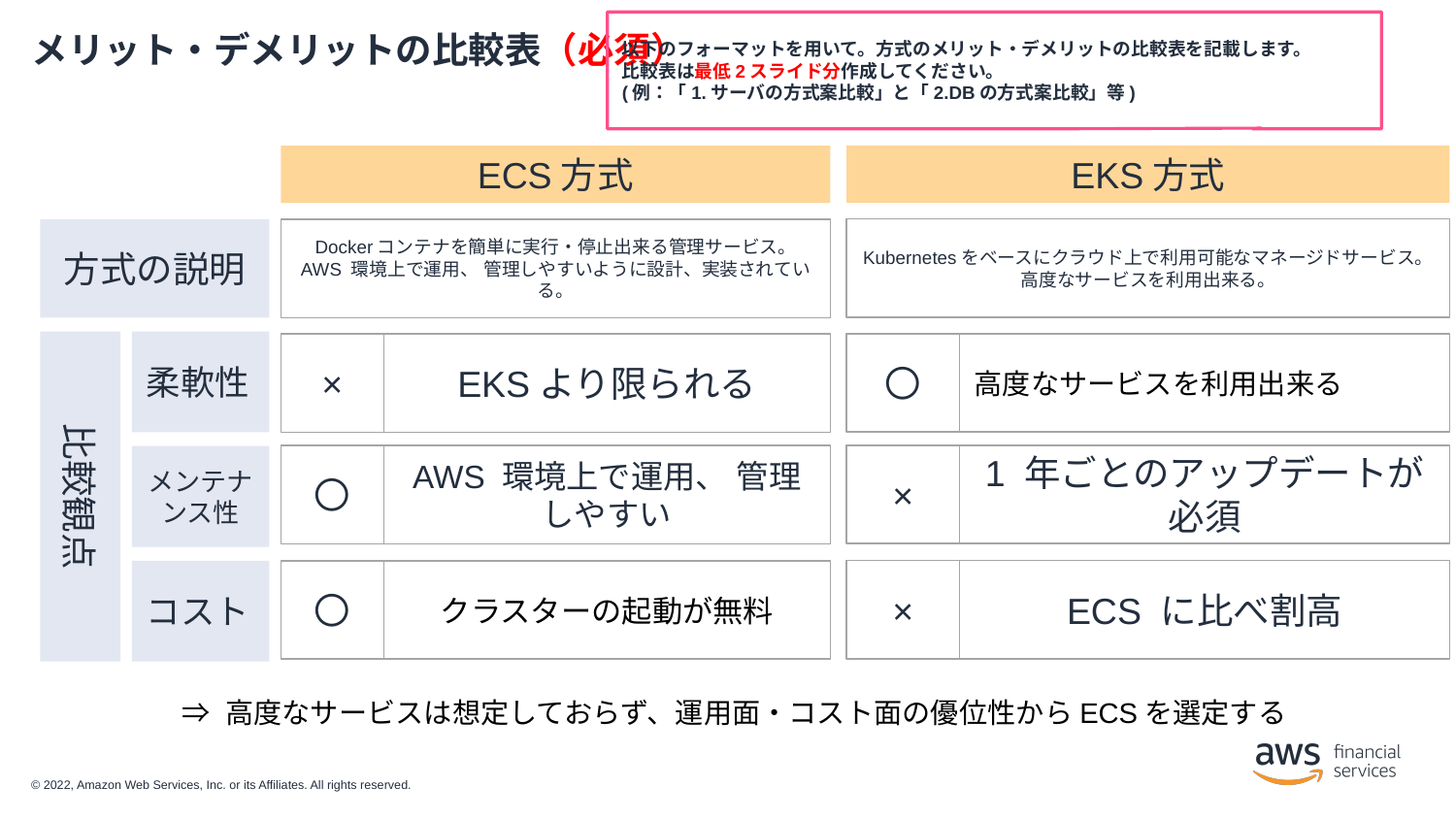

以下のフォーマットを用いて。方式のメリット・デメリットの比較表を記載します。
比較表は最低2スライド分作成してください。
(例：「1.サーバの方式案比較」と「2.DBの方式案比較」等)
# メリット・デメリットの比較表（必須）
EKS方式
ECS方式
Kubernetesをベースにクラウド上で利用可能なマネージドサービス。高度なサービスを利用出来る。
方式の説明
Dockerコンテナを簡単に実行・停止出来る管理サービス。
AWS 環境上で運用、 管理しやすいように設計、実装されている。
柔軟性
〇
高度なサービスを利用出来る
×
EKSより限られる
×
1 年ごとのアップデートが必須
〇
AWS 環境上で運用、 管理しやすい
メンテナンス性
比較観点
×
ECS に比べ割高
コスト
〇
クラスターの起動が無料
⇒ 高度なサービスは想定しておらず、運用面・コスト面の優位性からECSを選定する